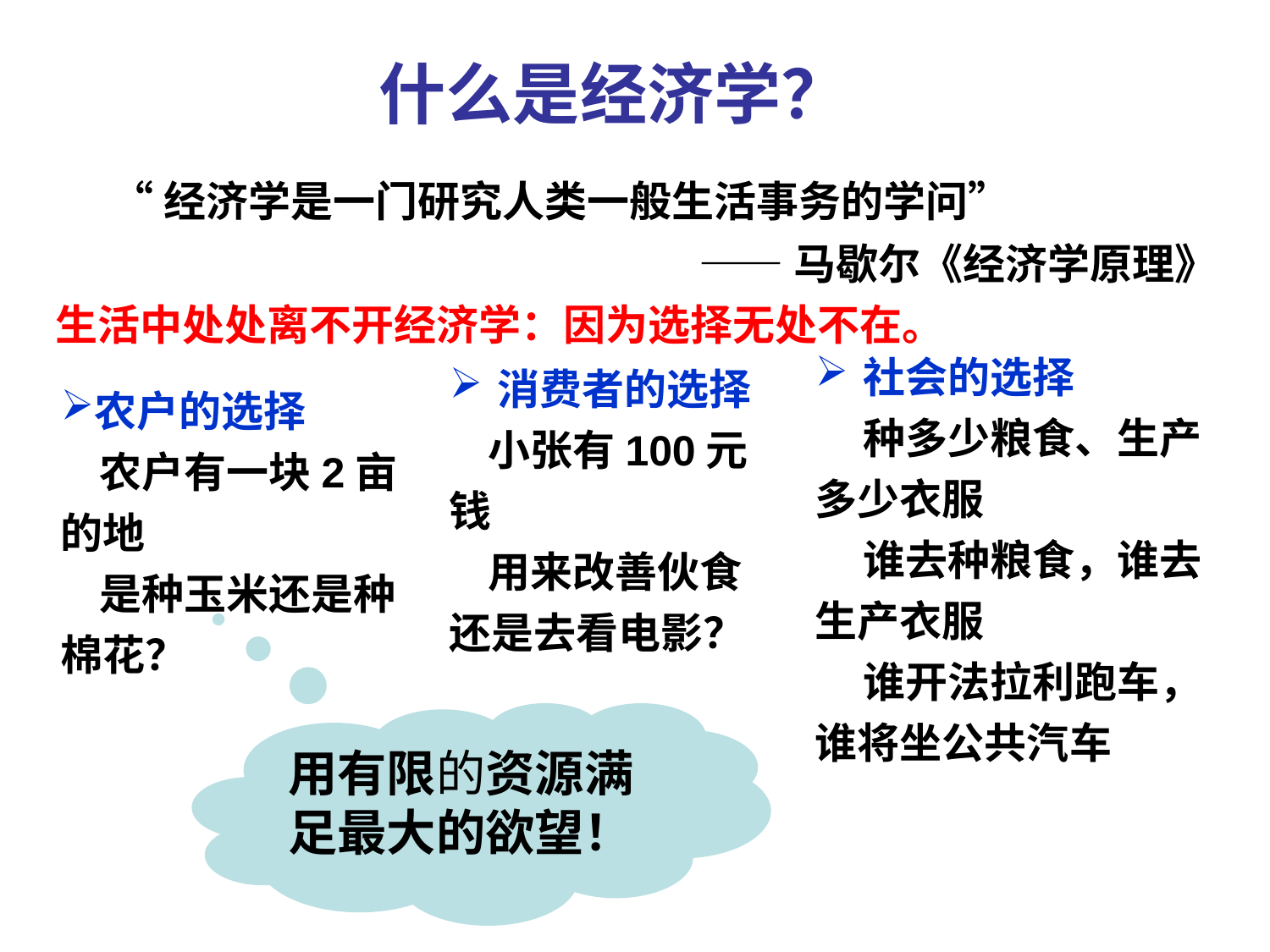

什么是经济学？
     “经济学是一门研究人类一般生活事务的学问”
——马歇尔《经济学原理》
生活中处处离不开经济学：因为选择无处不在。
社会的选择
    种多少粮食、生产多少衣服
    谁去种粮食，谁去生产衣服
    谁开法拉利跑车，谁将坐公共汽车
消费者的选择
   小张有100元钱
   用来改善伙食还是去看电影？
农户的选择
   农户有一块2亩的地
   是种玉米还是种棉花？
用有限的资源满足最大的欲望！